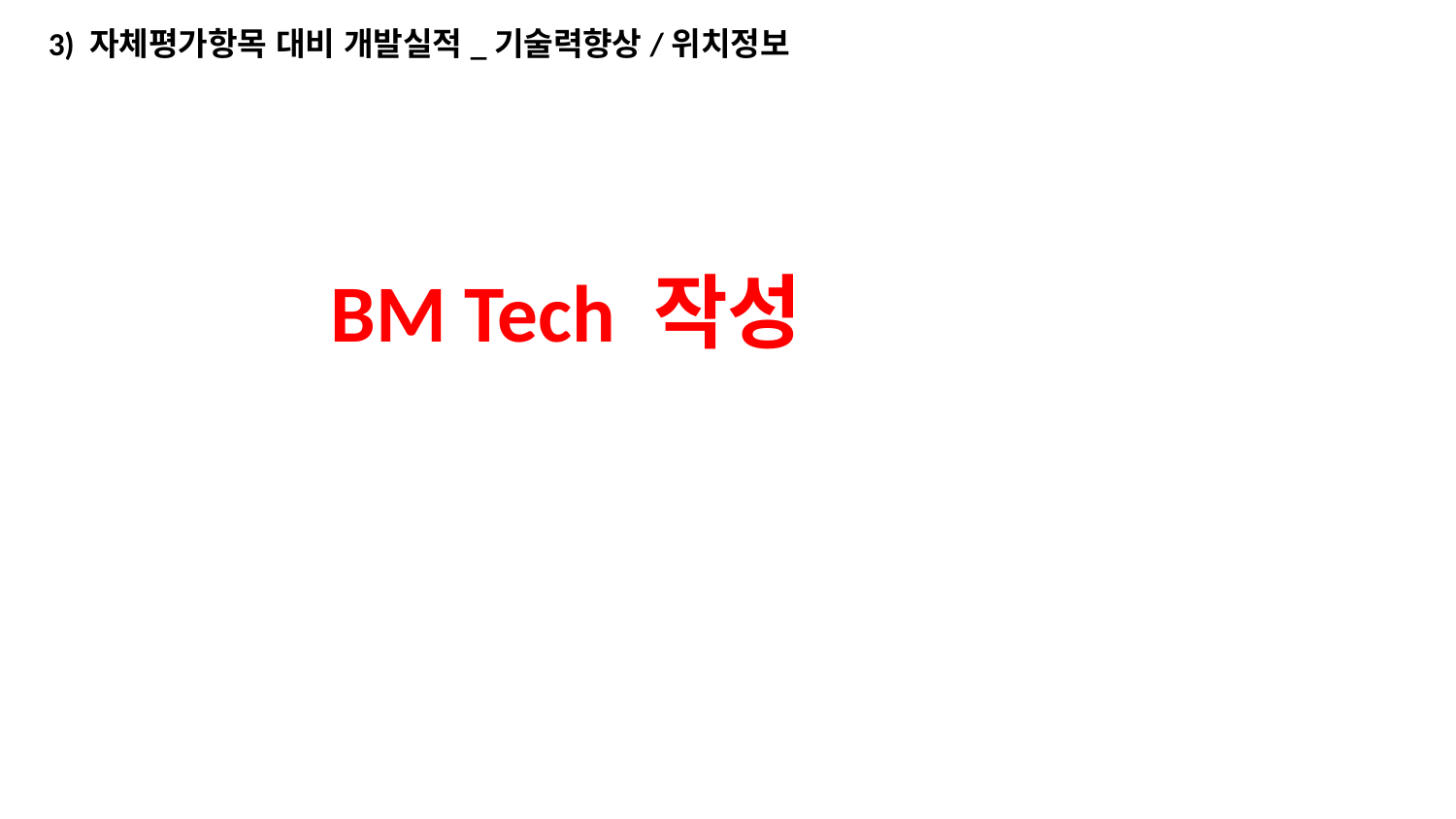

3) 자체평가항목 대비 개발실적_기술력향상/위치정보
BM Tech 작성